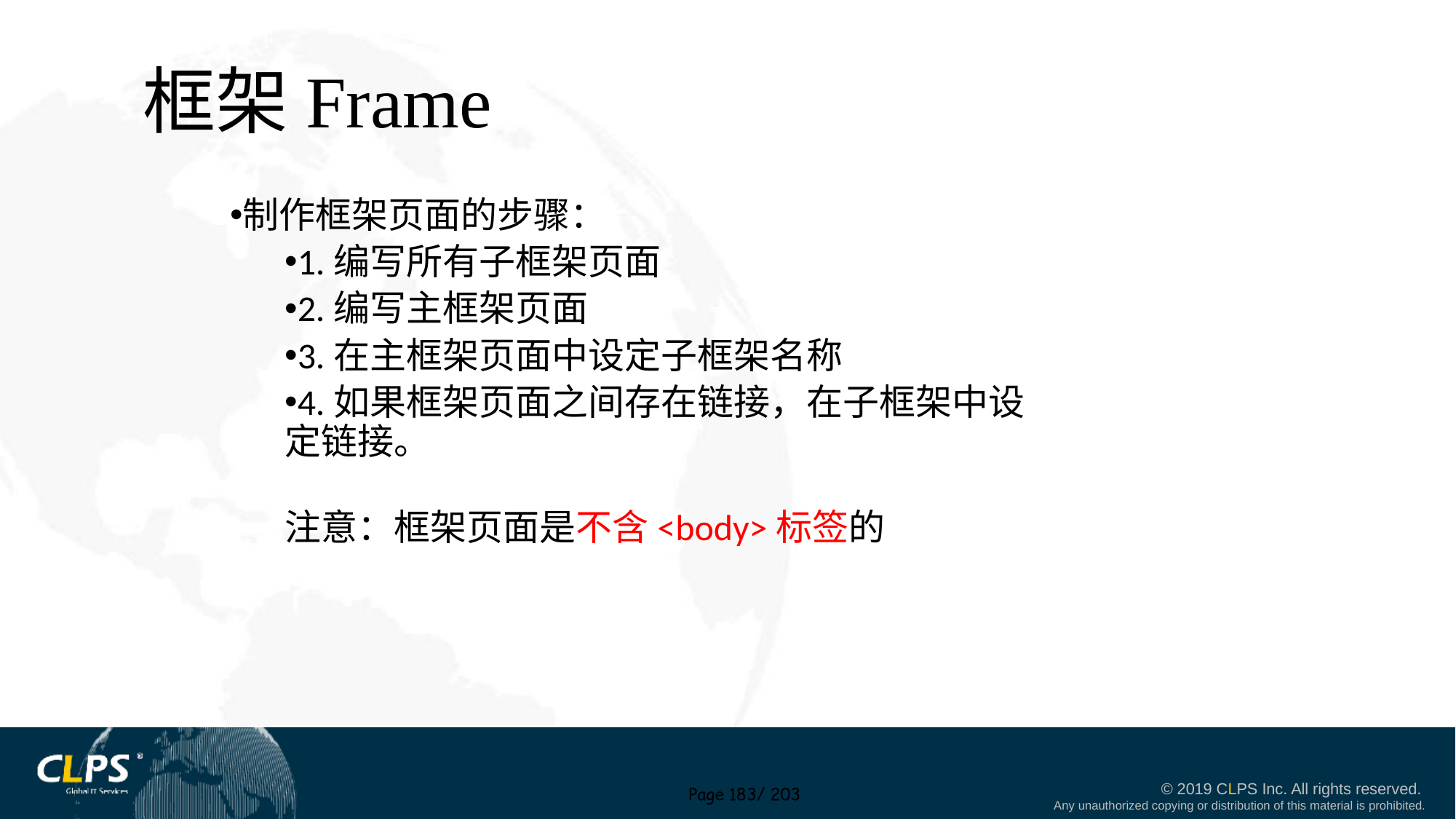

框架Frame
制作框架页面的步骤：
1.编写所有子框架页面
2.编写主框架页面
3.在主框架页面中设定子框架名称
4.如果框架页面之间存在链接，在子框架中设定链接。
注意：框架页面是不含<body>标签的
Page 183/ 203